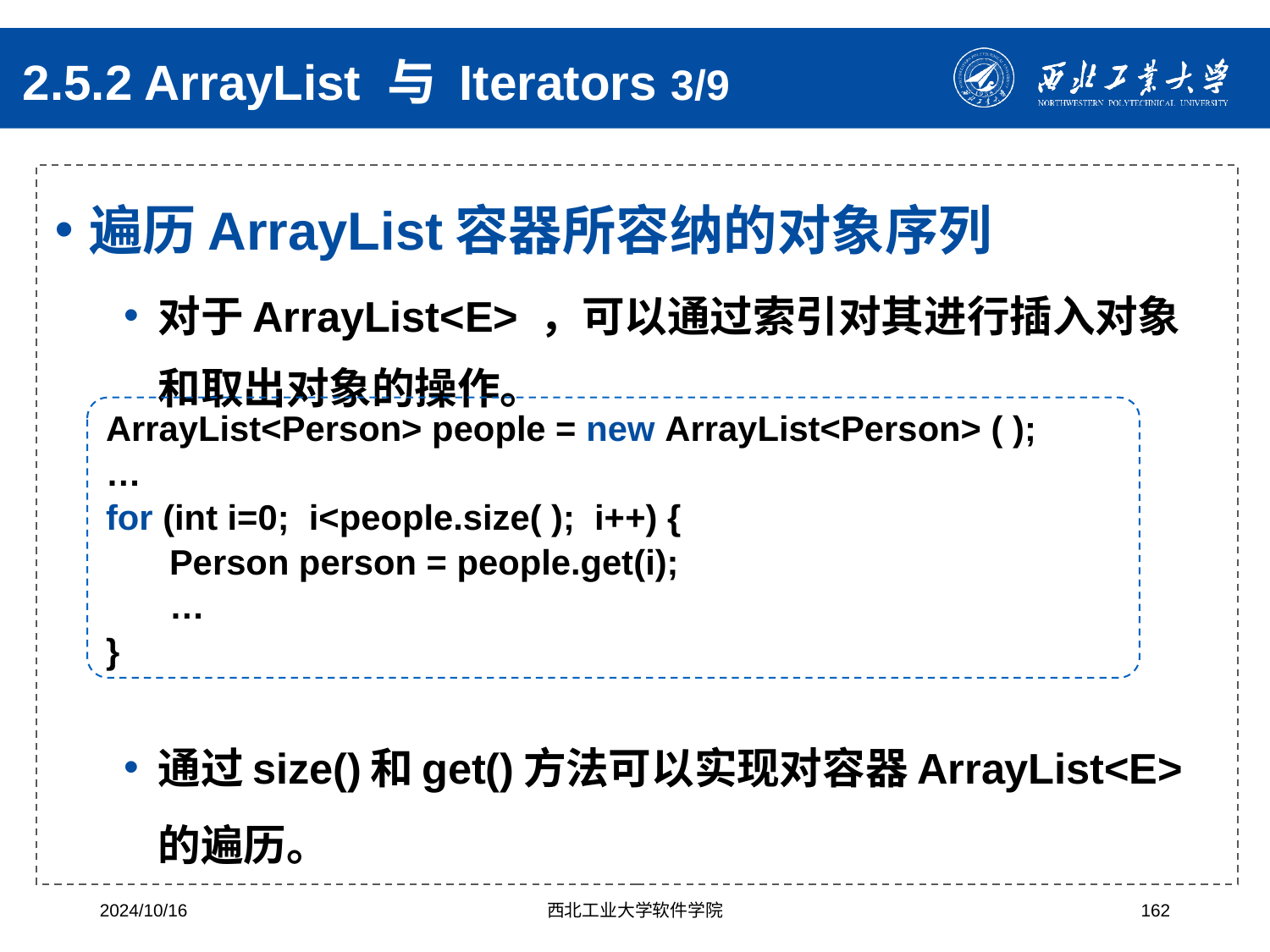

# 2.5.2 ArrayList 与 Iterators 3/9
遍历ArrayList容器所容纳的对象序列
对于ArrayList<E> ，可以通过索引对其进行插入对象和取出对象的操作。

通过size()和get()方法可以实现对容器ArrayList<E>的遍历。

ArrayList<Person> people = new ArrayList<Person> ( );
…
for (int i=0;  i<people.size( );  i++) {
Person person = people.get(i);
…
}
2024/10/16
西北工业大学软件学院
162